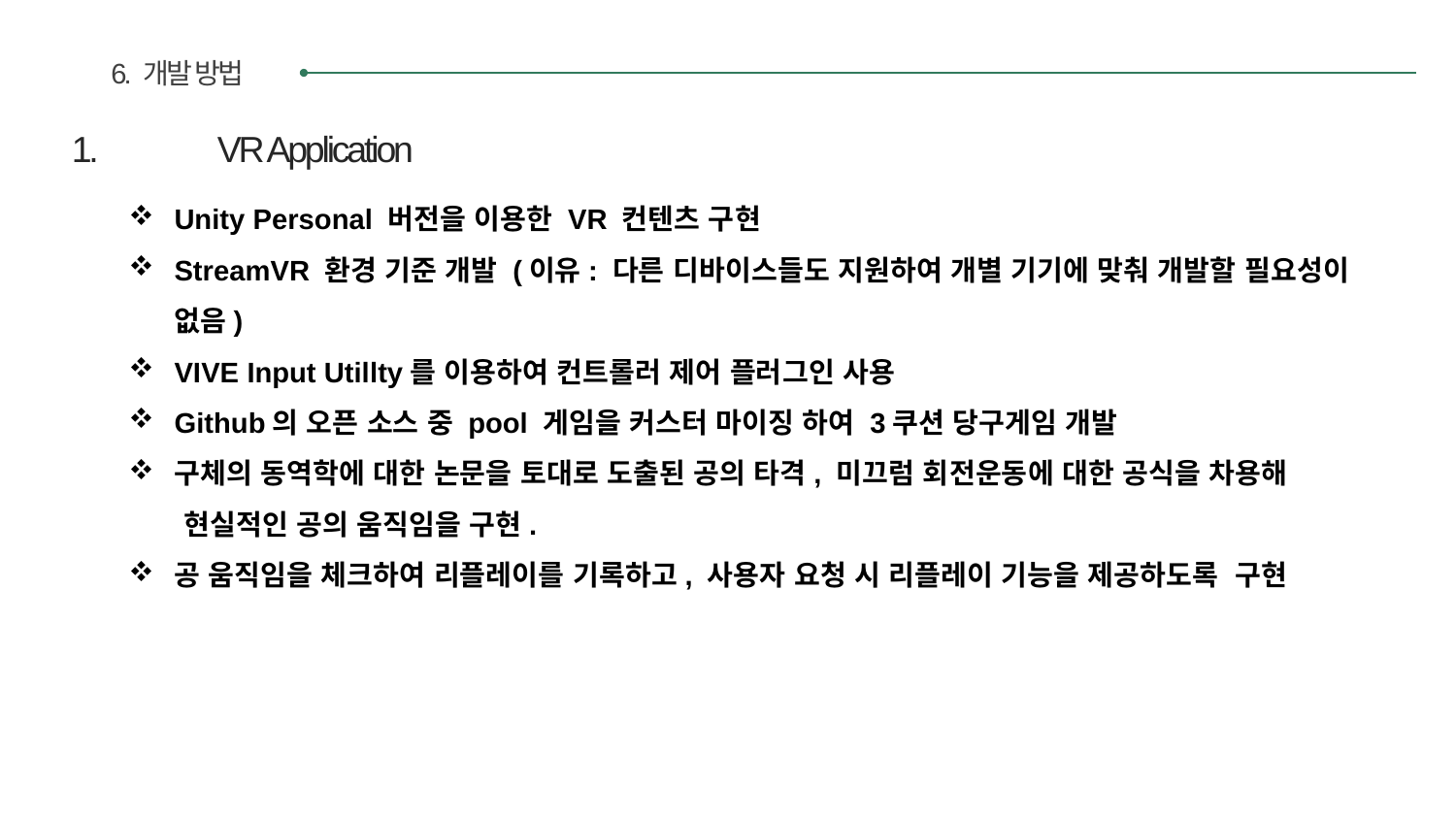

6. 개발 방법
1.	VR Application
Unity Personal 버전을 이용한 VR 컨텐츠 구현
StreamVR 환경 기준 개발 (이유: 다른 디바이스들도 지원하여 개별 기기에 맞춰 개발할 필요성이 없음)
VIVE Input Utillty를 이용하여 컨트롤러 제어 플러그인 사용
Github의 오픈 소스 중 pool 게임을 커스터 마이징 하여 3쿠션 당구게임 개발
구체의 동역학에 대한 논문을 토대로 도출된 공의 타격, 미끄럼 회전운동에 대한 공식을 차용해
      현실적인 공의 움직임을 구현.
공 움직임을 체크하여 리플레이를 기록하고, 사용자 요청 시 리플레이 기능을 제공하도록  구현